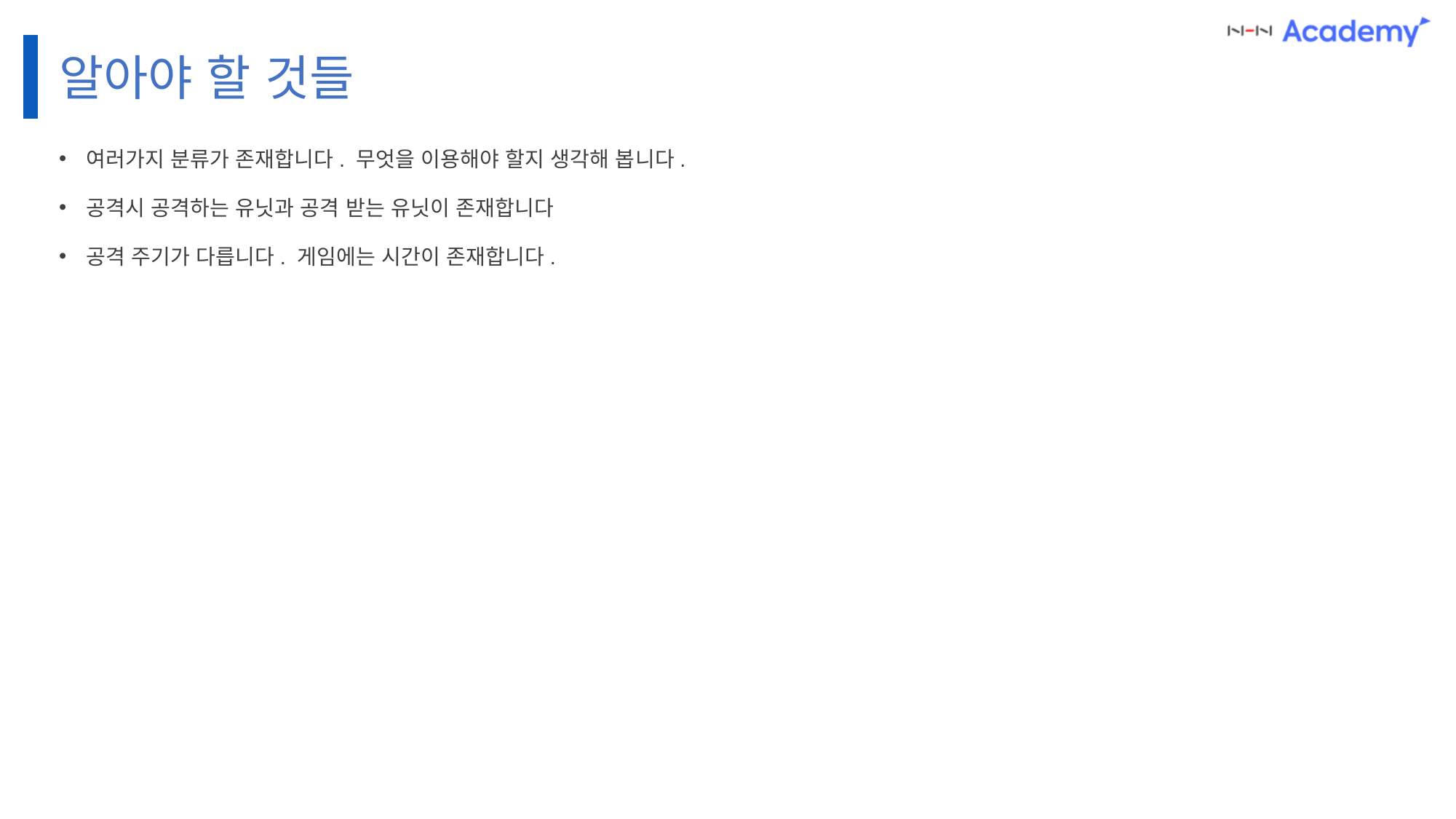

알아야 할 것들

여러가지 분류가 존재합니다. 무엇을 이용해야 할지 생각해 봅니다.
공격시 공격하는 유닛과 공격 받는 유닛이 존재합니다
공격 주기가 다릅니다. 게임에는 시간이 존재합니다.